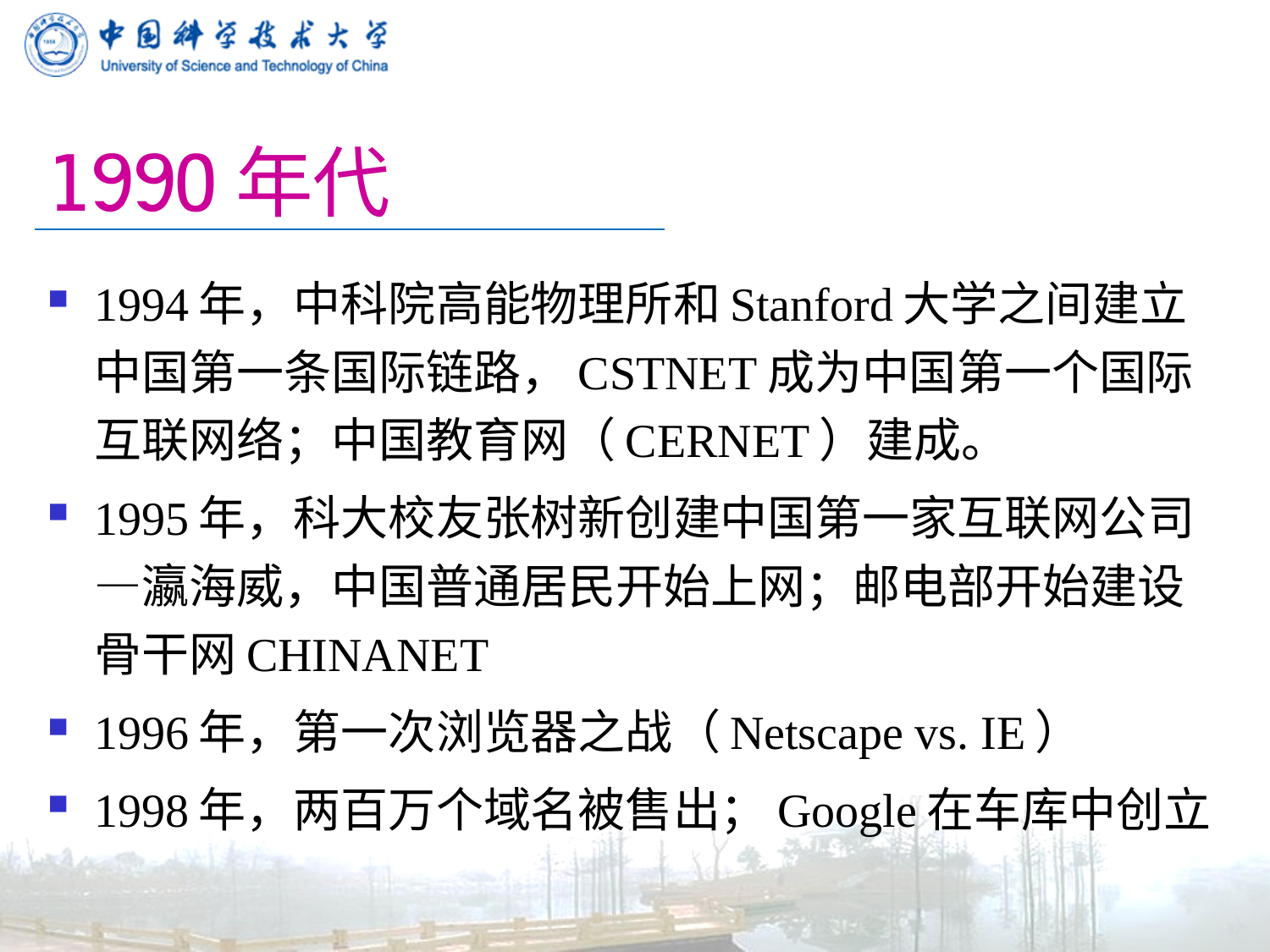

# 1990年代
1994年，中科院高能物理所和Stanford大学之间建立中国第一条国际链路，CSTNET成为中国第一个国际互联网络；中国教育网（CERNET）建成。
1995年，科大校友张树新创建中国第一家互联网公司—瀛海威，中国普通居民开始上网；邮电部开始建设骨干网CHINANET
1996年，第一次浏览器之战（Netscape vs. IE）
1998年，两百万个域名被售出；Google在车库中创立